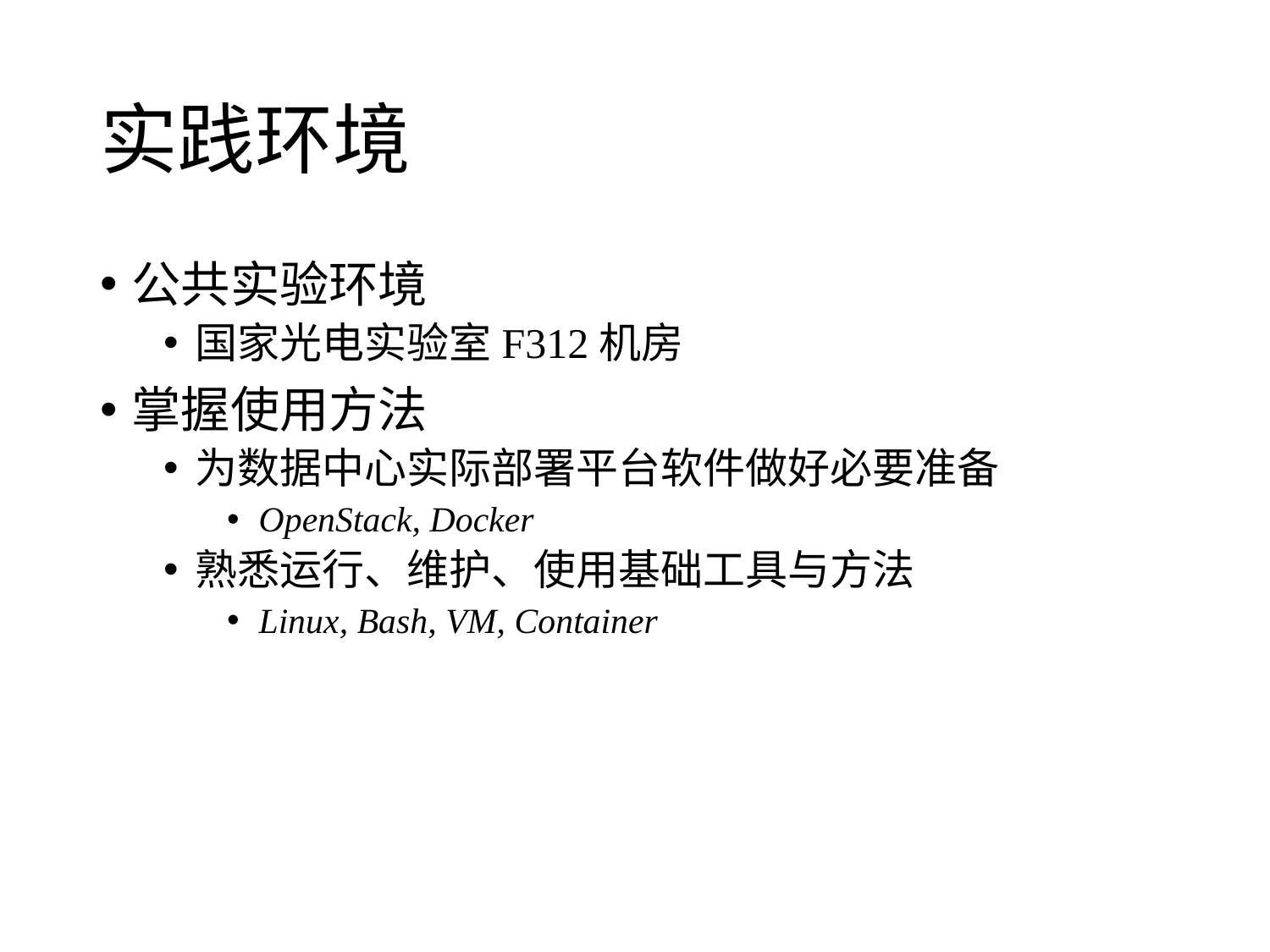

# 实践环境
公共实验环境
国家光电实验室F312机房
掌握使用方法
为数据中心实际部署平台软件做好必要准备
OpenStack, Docker
熟悉运行、维护、使用基础工具与方法
Linux, Bash, VM, Container